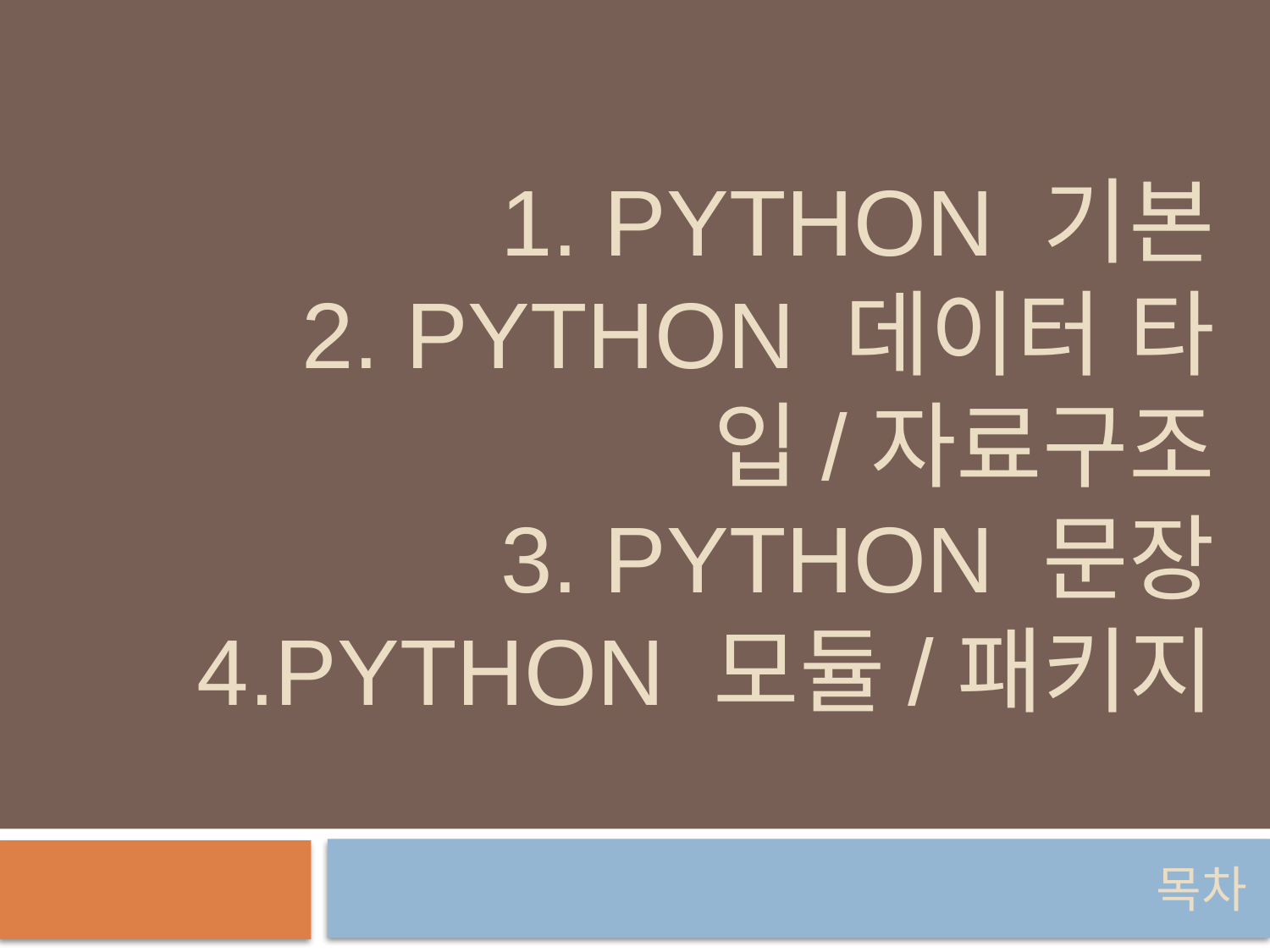

# 1. Python 기본 2. Python 데이터 타입/자료구조 3. Python 문장 4.Python 모듈/패키지
목차